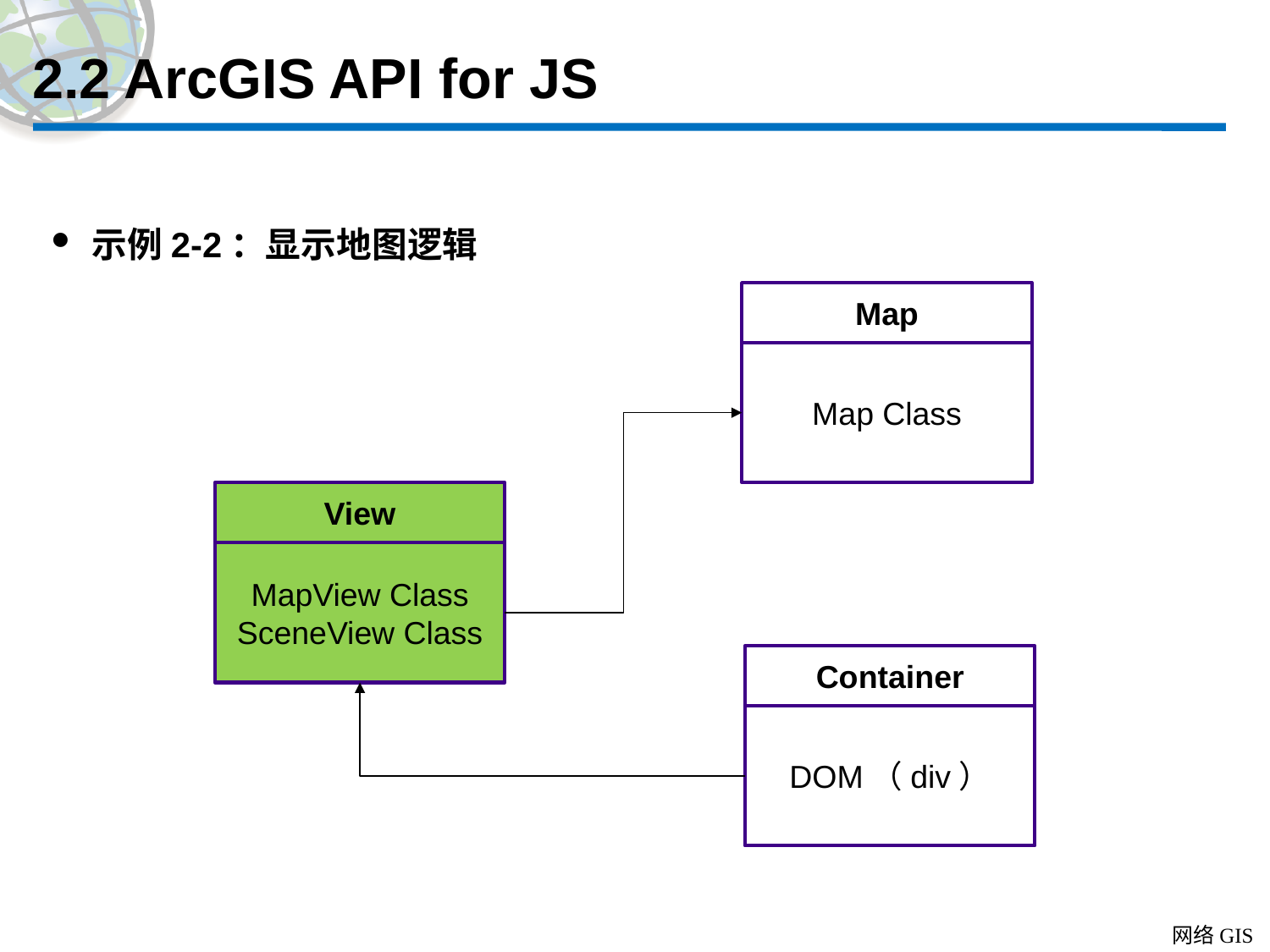

# 2.2 ArcGIS API for JS
示例2-2：显示地图逻辑
Map
Map Class
View
MapView Class
SceneView Class
Container
DOM（div）